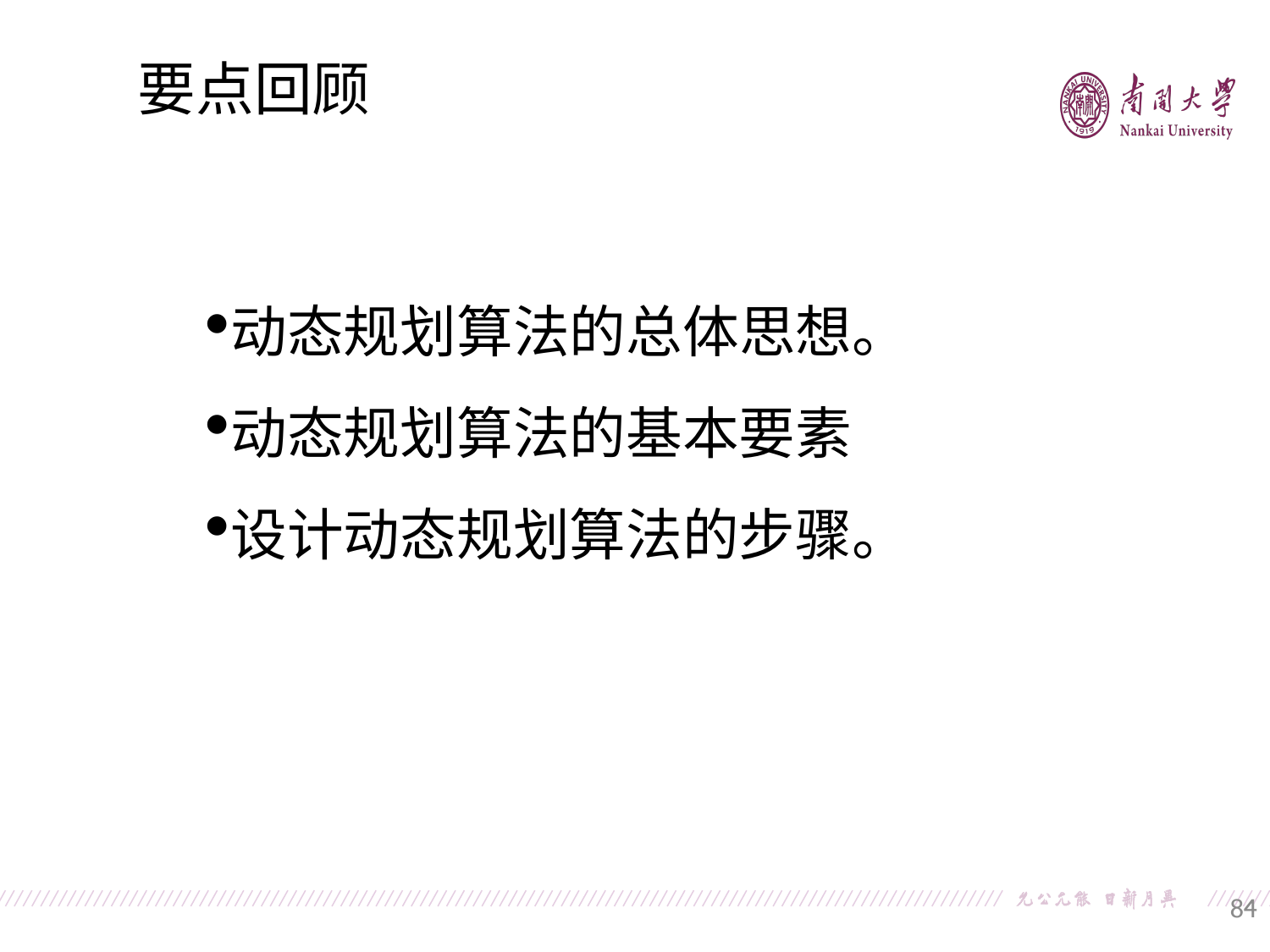

要点回顾
动态规划算法的总体思想。
动态规划算法的基本要素
设计动态规划算法的步骤。
84